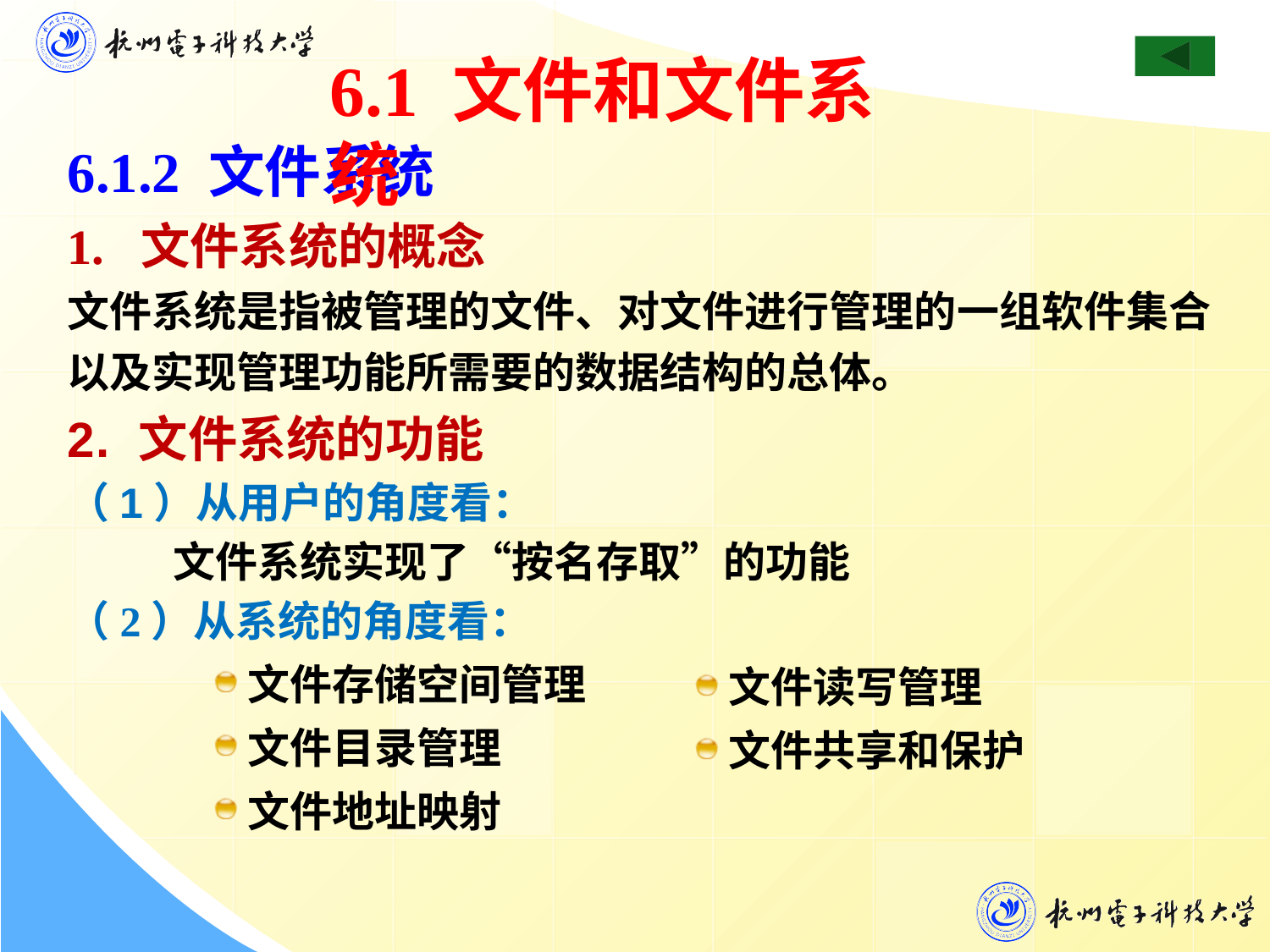

6.1 文件和文件系统
6.1.2 文件系统
1.  文件系统的概念
文件系统是指被管理的文件、对文件进行管理的一组软件集合
以及实现管理功能所需要的数据结构的总体。
文件系统的功能
（1）从用户的角度看：
          文件系统实现了“按名存取”的功能
（2）从系统的角度看：
文件存储空间管理
文件目录管理
文件地址映射

文件读写管理
文件共享和保护